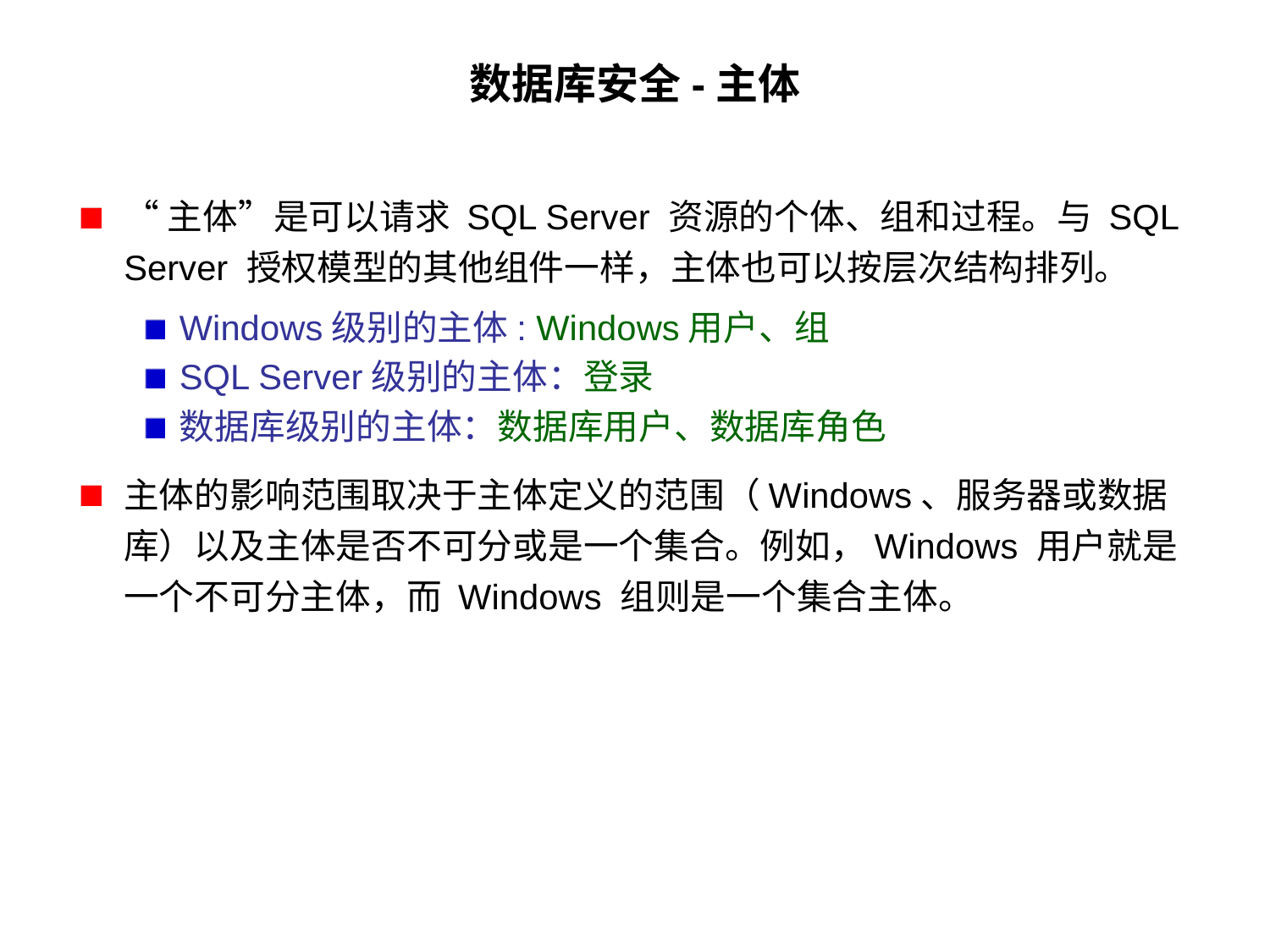

# 数据库安全-主体
“主体”是可以请求 SQL Server 资源的个体、组和过程。与 SQL Server 授权模型的其他组件一样，主体也可以按层次结构排列。
Windows级别的主体: Windows用户、组
SQL Server级别的主体：登录
数据库级别的主体：数据库用户、数据库角色
主体的影响范围取决于主体定义的范围（Windows、服务器或数据库）以及主体是否不可分或是一个集合。例如，Windows 用户就是一个不可分主体，而 Windows 组则是一个集合主体。